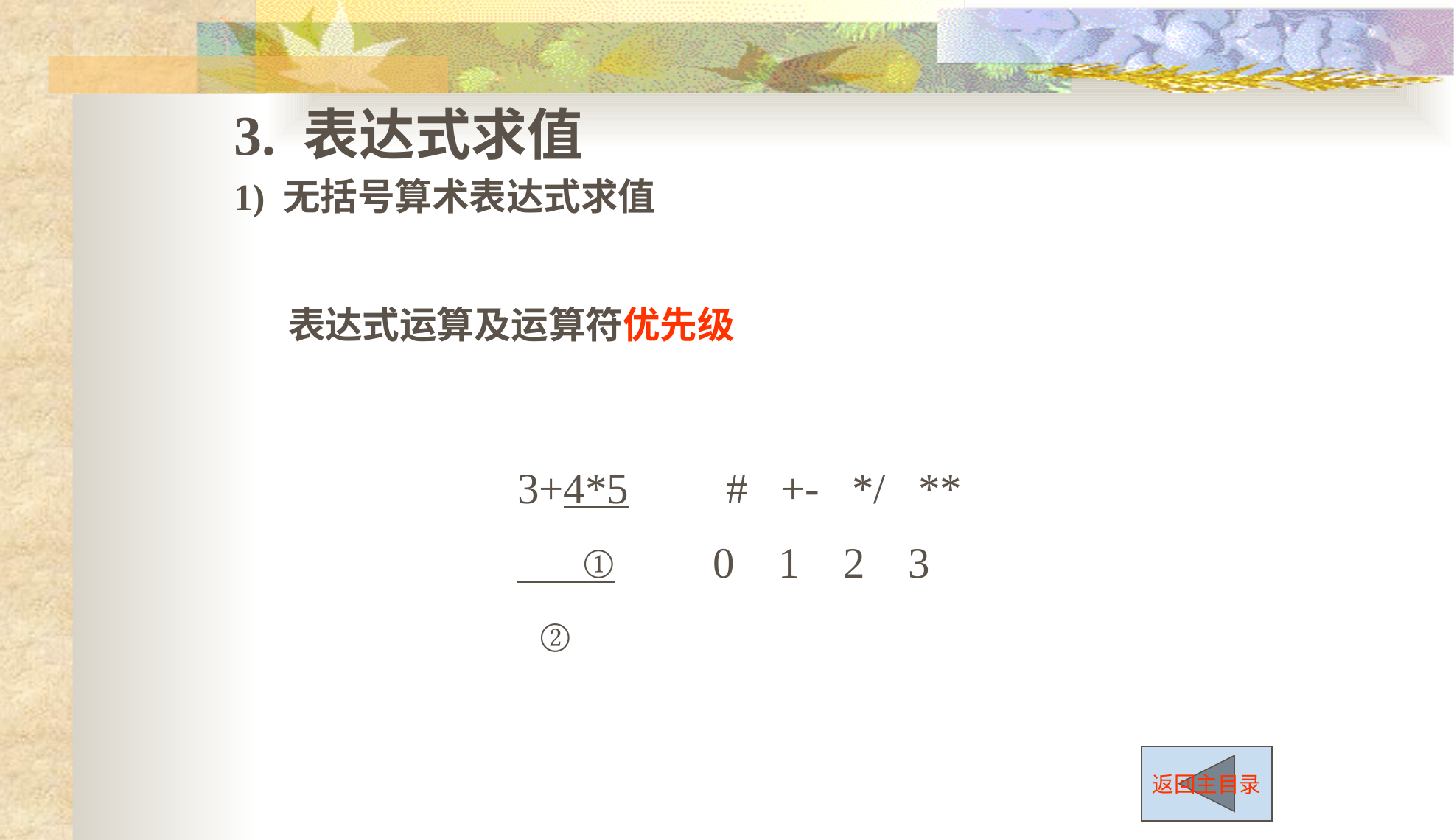

3. 表达式求值
1) 无括号算术表达式求值
表达式运算及运算符优先级
3+4*5         #   +-   */   **
      ①         0    1    2    3
  ②
返回主目录